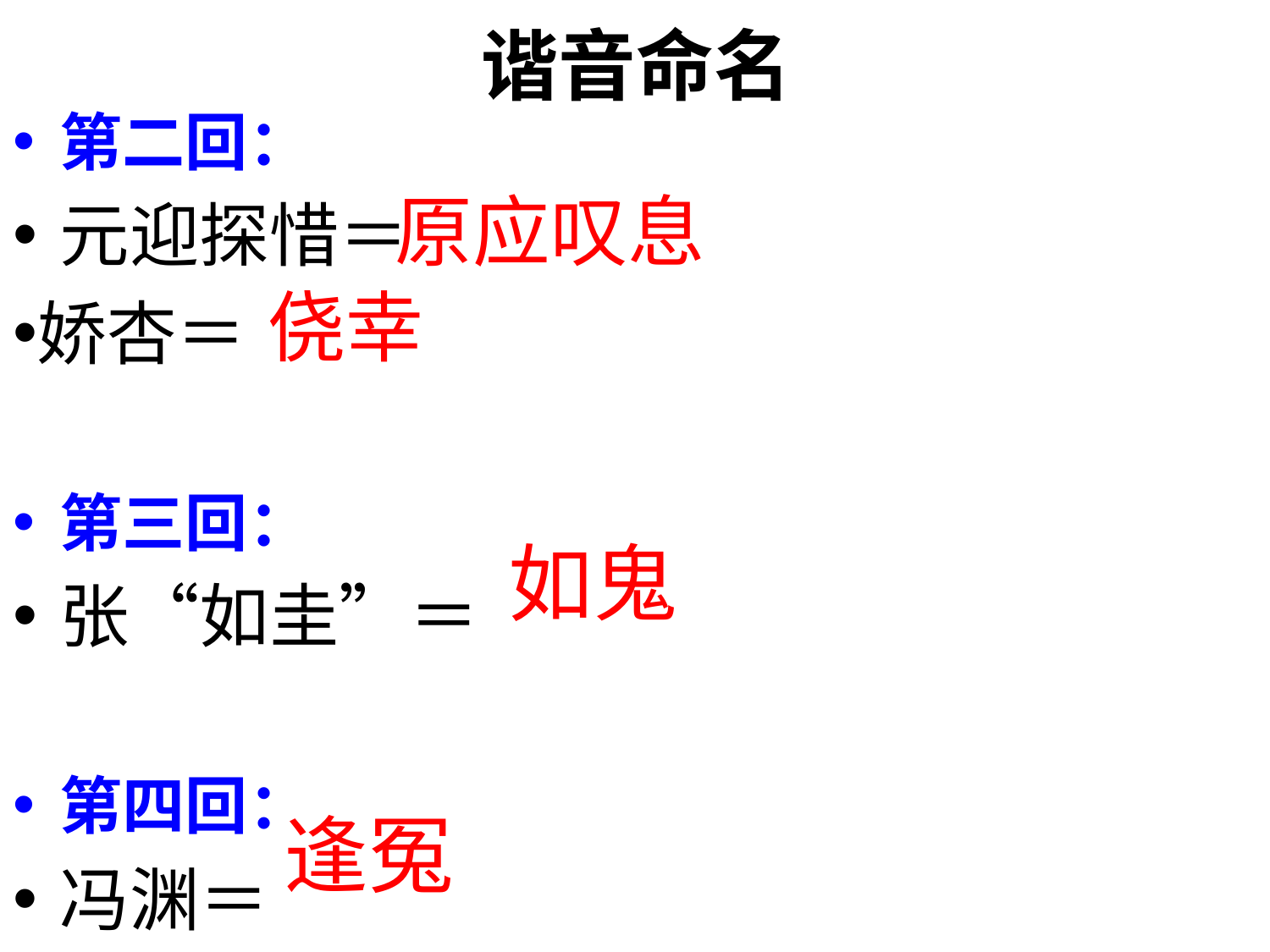

# 谐音命名
第二回：
元迎探惜＝
娇杏＝

第三回：
张“如圭”＝

第四回：
冯渊＝
原应叹息
侥幸
如鬼
逢冤